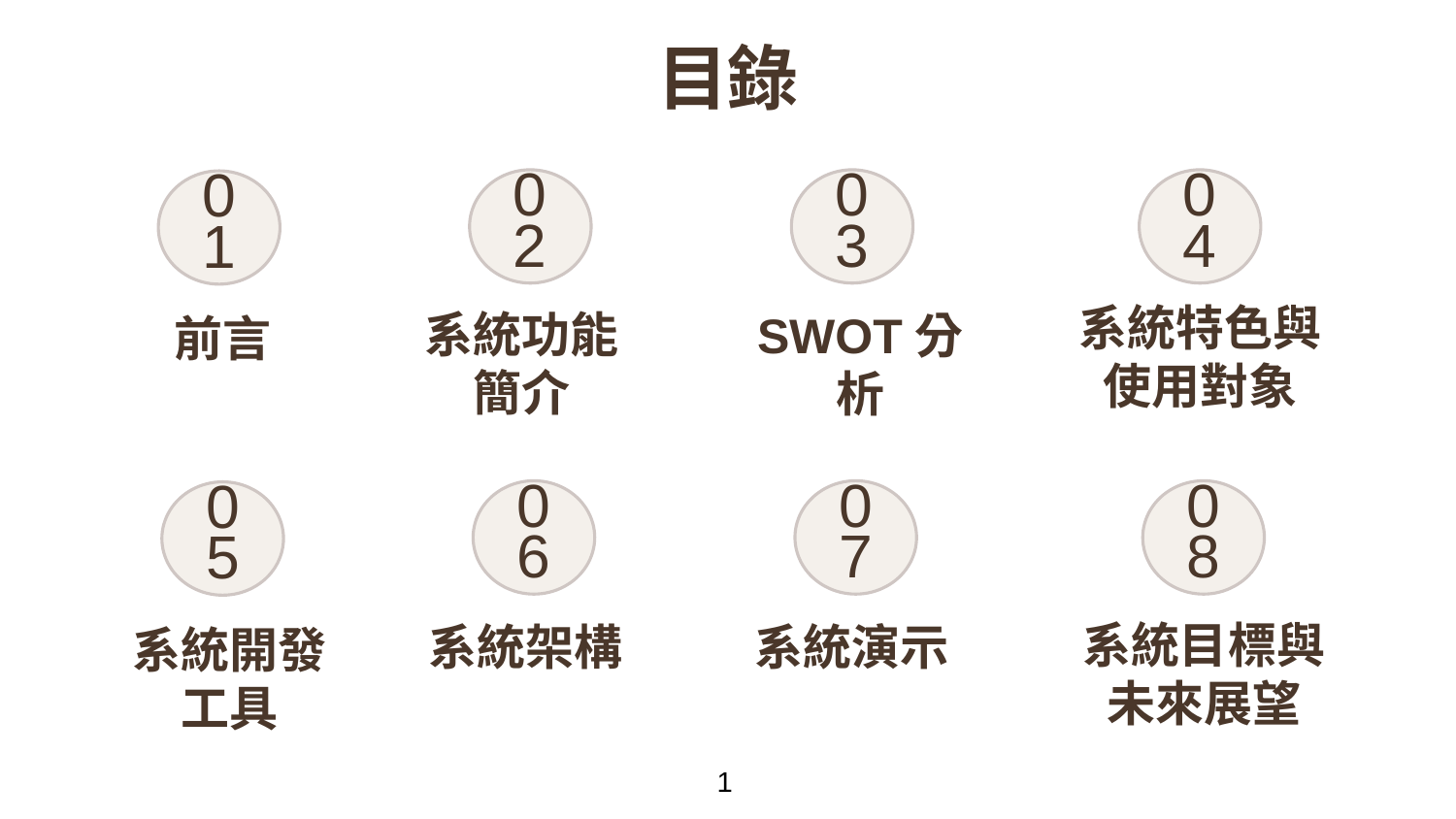

# 目錄

03

04

02

01
系統特色與使用對象
系統功能簡介
SWOT分析
前言

07

08

06

05
系統目標與
未來展望
系統架構
系統演示
系統開發工具
1